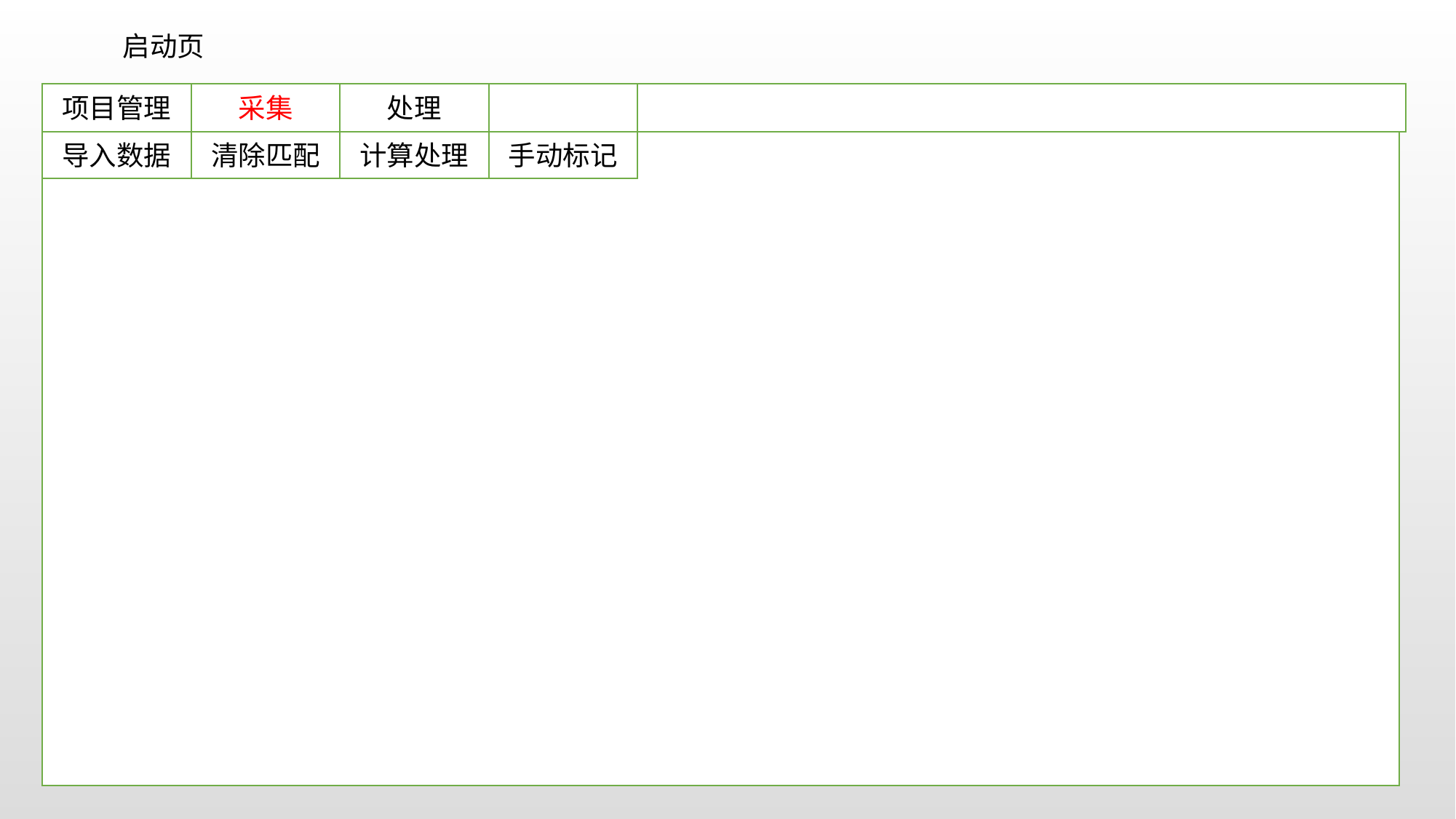

启动页

项目管理
采集
处理

导入数据
清除匹配
计算处理
手动标记